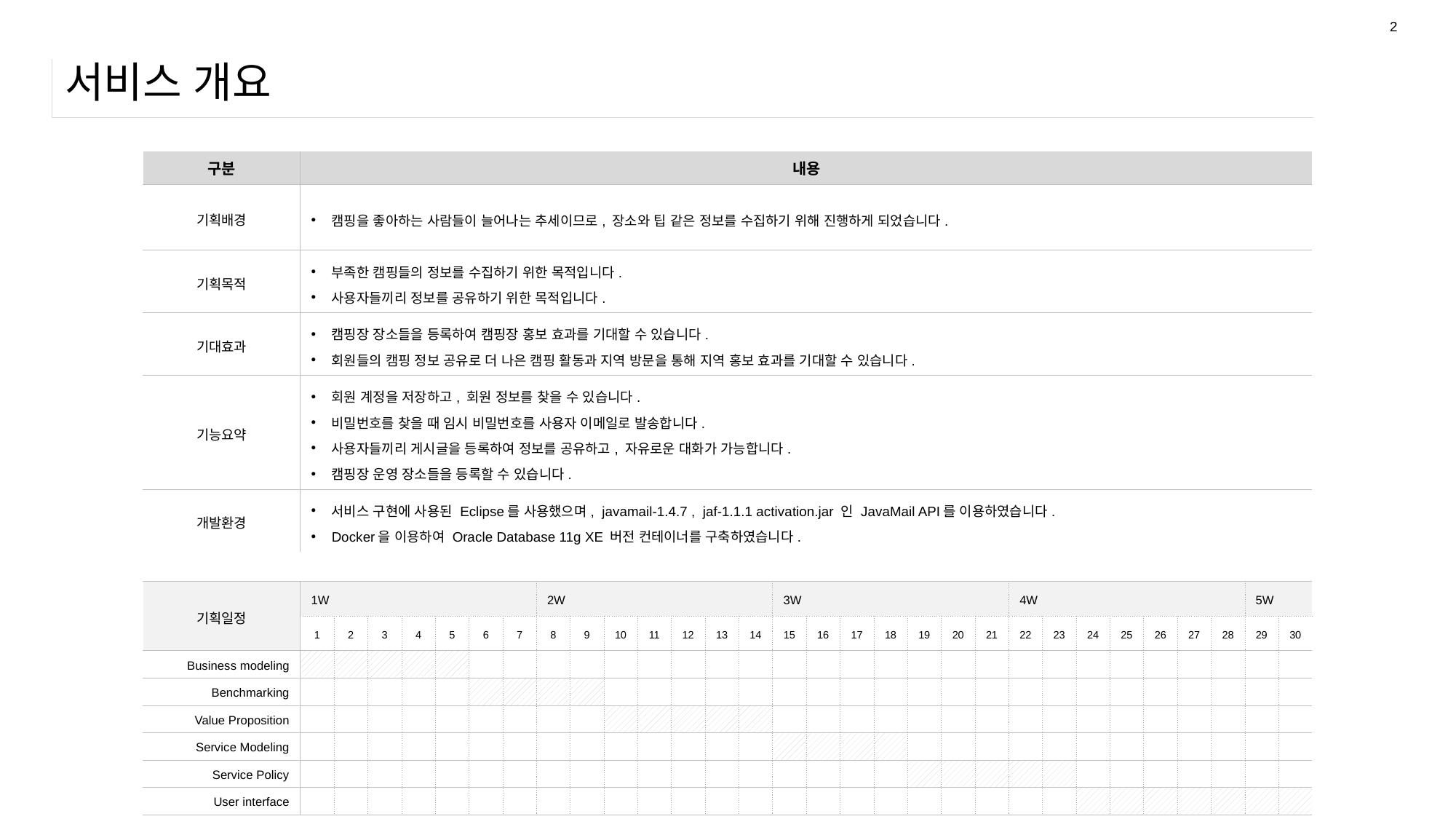

2
# 서비스 개요
| 구분 | 내용 |  |  |  |  |  |  |  |  |  |  |  |  |  |  |  |  |  |  |  |  |  |  |  |  |  |  |  |  |  |
| --- | --- | --- | --- | --- | --- | --- | --- | --- | --- | --- | --- | --- | --- | --- | --- | --- | --- | --- | --- | --- | --- | --- | --- | --- | --- | --- | --- | --- | --- | --- |
| 기획배경 | 캠핑을 좋아하는 사람들이 늘어나는 추세이므로, 장소와 팁 같은 정보를 수집하기 위해 진행하게 되었습니다. |  |  |  |  |  |  |  |  |  |  |  |  |  |  |  |  |  |  |  |  |  |  |  |  |  |  |  |  |  |
| 기획목적 | 부족한 캠핑들의 정보를 수집하기 위한 목적입니다. 사용자들끼리 정보를 공유하기 위한 목적입니다. |  |  |  |  |  |  |  |  |  |  |  |  |  |  |  |  |  |  |  |  |  |  |  |  |  |  |  |  |  |
| 기대효과 | 캠핑장 장소들을 등록하여 캠핑장 홍보 효과를 기대할 수 있습니다. 회원들의 캠핑 정보 공유로 더 나은 캠핑 활동과 지역 방문을 통해 지역 홍보 효과를 기대할 수 있습니다. |  |  |  |  |  |  |  |  |  |  |  |  |  |  |  |  |  |  |  |  |  |  |  |  |  |  |  |  |  |
| 기능요약 | 회원 계정을 저장하고, 회원 정보를 찾을 수 있습니다. 비밀번호를 찾을 때 임시 비밀번호를 사용자 이메일로 발송합니다. 사용자들끼리 게시글을 등록하여 정보를 공유하고, 자유로운 대화가 가능합니다. 캠핑장 운영 장소들을 등록할 수 있습니다. |  |  |  |  |  |  |  |  |  |  |  |  |  |  |  |  |  |  |  |  |  |  |  |  |  |  |  |  |  |
| 개발환경 | 서비스 구현에 사용된 Eclipse를 사용했으며, javamail-1.4.7 , jaf-1.1.1 activation.jar 인 JavaMail API를 이용하였습니다. Docker을 이용하여 Oracle Database 11g XE 버전 컨테이너를 구축하였습니다. |  |  |  |  |  |  |  |  |  |  |  |  |  |  |  |  |  |  |  |  |  |  |  |  |  |  |  |  |  |
|  |  |  |  |  |  |  |  |  |  |  |  |  |  |  |  |  |  |  |  |  |  |  |  |  |  |  |  |  |  |  |
| 기획일정 | 1W |  |  |  |  |  |  | 2W |  |  |  |  |  |  | 3W |  |  |  |  |  |  | 4W |  |  |  |  |  |  | 5W |  |
|  | 1 | 2 | 3 | 4 | 5 | 6 | 7 | 8 | 9 | 10 | 11 | 12 | 13 | 14 | 15 | 16 | 17 | 18 | 19 | 20 | 21 | 22 | 23 | 24 | 25 | 26 | 27 | 28 | 29 | 30 |
| Business modeling |  |  |  |  |  |  |  |  |  |  |  |  |  |  |  |  |  |  |  |  |  |  |  |  |  |  |  |  |  |  |
| Benchmarking |  |  |  |  |  |  |  |  |  |  |  |  |  |  |  |  |  |  |  |  |  |  |  |  |  |  |  |  |  |  |
| Value Proposition |  |  |  |  |  |  |  |  |  |  |  |  |  |  |  |  |  |  |  |  |  |  |  |  |  |  |  |  |  |  |
| Service Modeling |  |  |  |  |  |  |  |  |  |  |  |  |  |  |  |  |  |  |  |  |  |  |  |  |  |  |  |  |  |  |
| Service Policy |  |  |  |  |  |  |  |  |  |  |  |  |  |  |  |  |  |  |  |  |  |  |  |  |  |  |  |  |  |  |
| User interface |  |  |  |  |  |  |  |  |  |  |  |  |  |  |  |  |  |  |  |  |  |  |  |  |  |  |  |  |  |  |